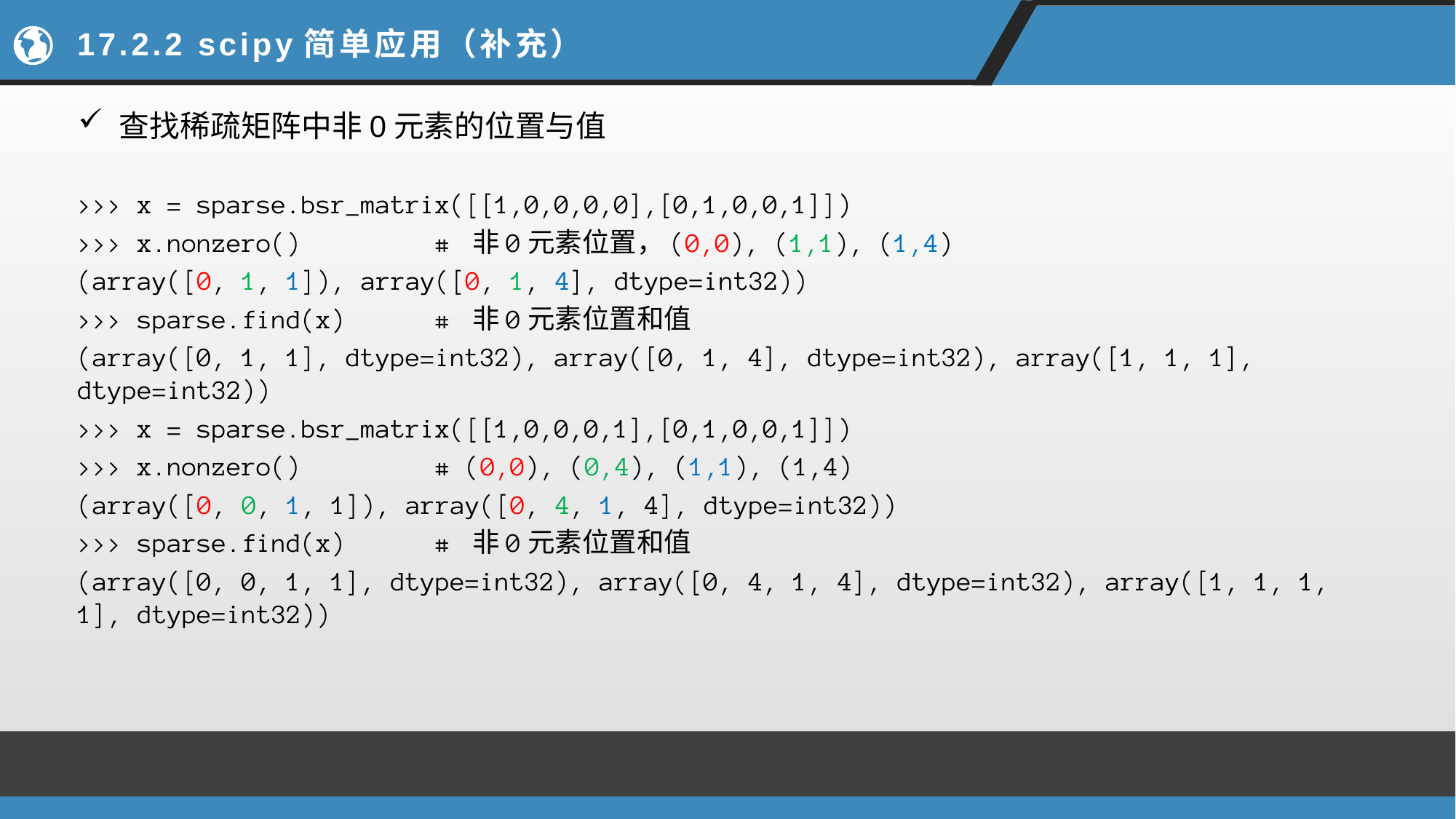

# 17.2.2 scipy简单应用（补充）

查找稀疏矩阵中非0元素的位置与值

>>> x = sparse.bsr_matrix([[1,0,0,0,0],[0,1,0,0,1]])
>>> x.nonzero()         # 非0元素位置，(0,0), (1,1), (1,4)
(array([0, 1, 1]), array([0, 1, 4], dtype=int32))
>>> sparse.find(x)      # 非0元素位置和值
(array([0, 1, 1], dtype=int32), array([0, 1, 4], dtype=int32), array([1, 1, 1], dtype=int32))
>>> x = sparse.bsr_matrix([[1,0,0,0,1],[0,1,0,0,1]])
>>> x.nonzero()         # (0,0), (0,4), (1,1), (1,4)
(array([0, 0, 1, 1]), array([0, 4, 1, 4], dtype=int32))
>>> sparse.find(x)      # 非0元素位置和值
(array([0, 0, 1, 1], dtype=int32), array([0, 4, 1, 4], dtype=int32), array([1, 1, 1, 1], dtype=int32))